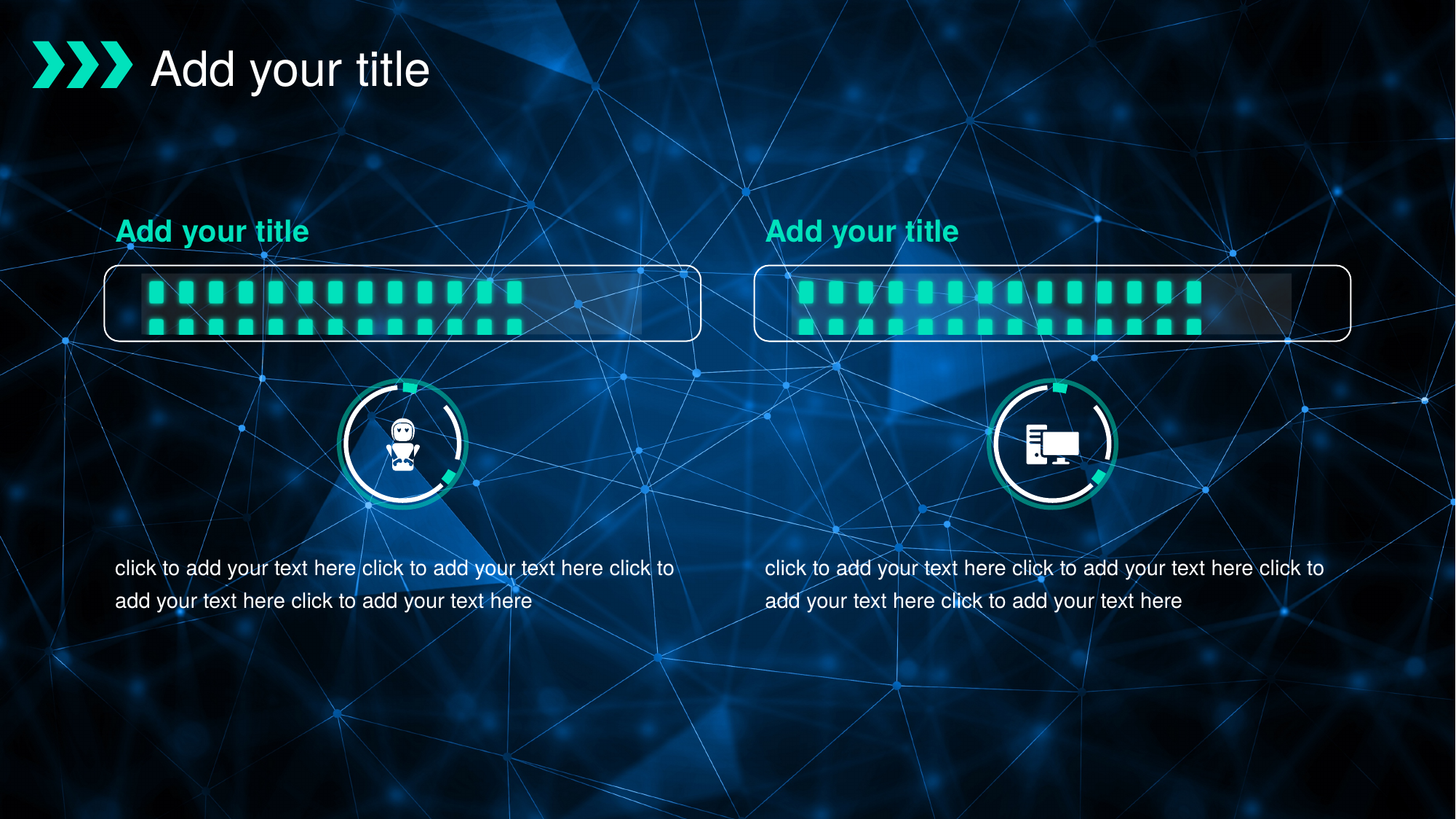

Add your title

Add your title
Add your title

### Chart

| Category | 4 | 系列 2 |
|---|---|---|
| 类别 1 | 5.0 | 3.9 |

### Chart

| Category | 系列 1 | 系列 2 |
|---|---|---|
| 类别 1 | 5.0 | 4.1 |

click to add your text here click to add your text here click to add your text here click to add your text here
click to add your text here click to add your text here click to add your text here click to add your text here